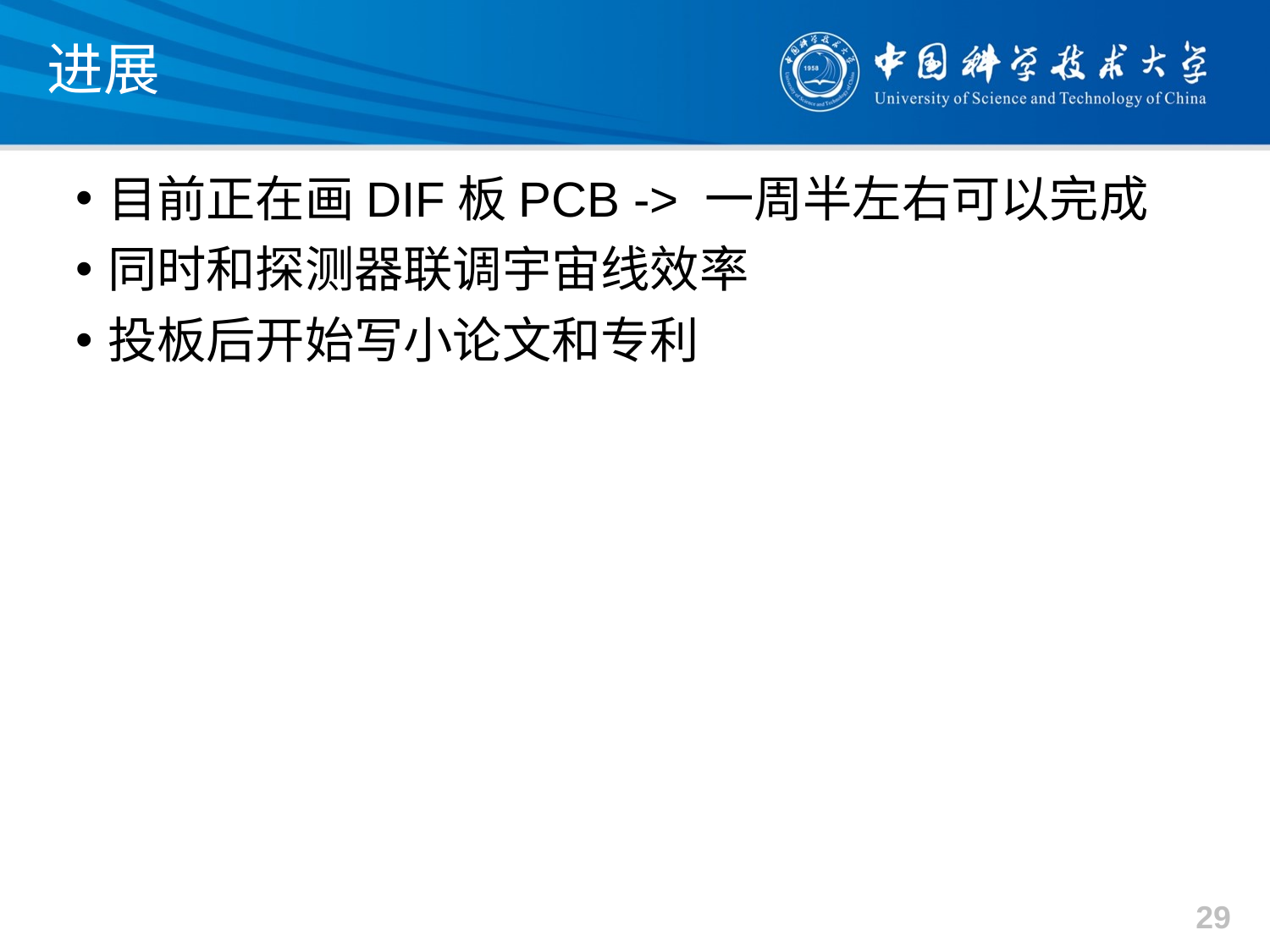

# 进展
目前正在画DIF板PCB -> 一周半左右可以完成
同时和探测器联调宇宙线效率
投板后开始写小论文和专利
29